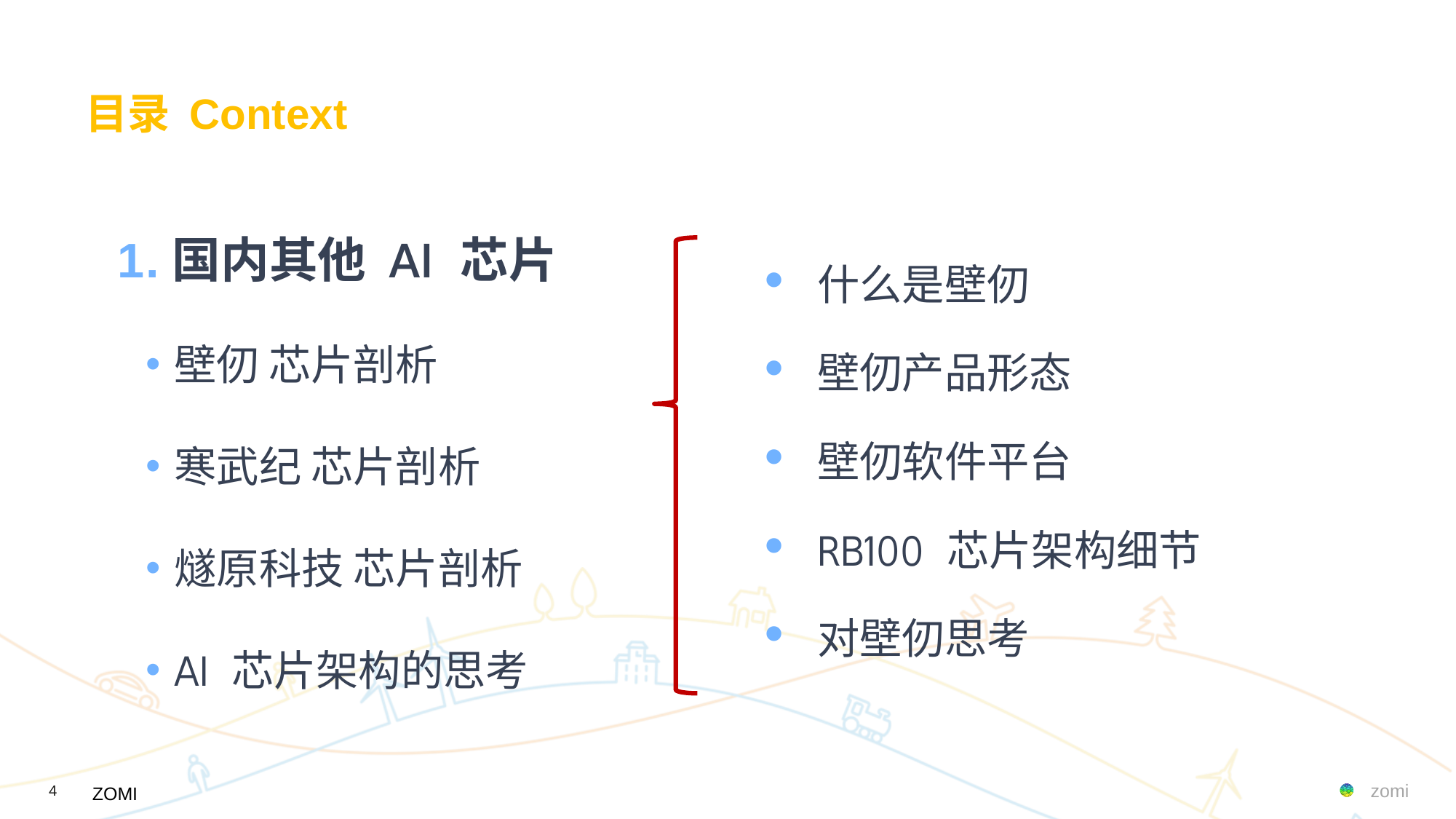

# 目录 Context
国内其他 AI 芯片
壁仞 芯片剖析
寒武纪 芯片剖析
燧原科技 芯片剖析
AI 芯片架构的思考
什么是壁仞
壁仞产品形态
壁仞软件平台
RB100 芯片架构细节
对壁仞思考